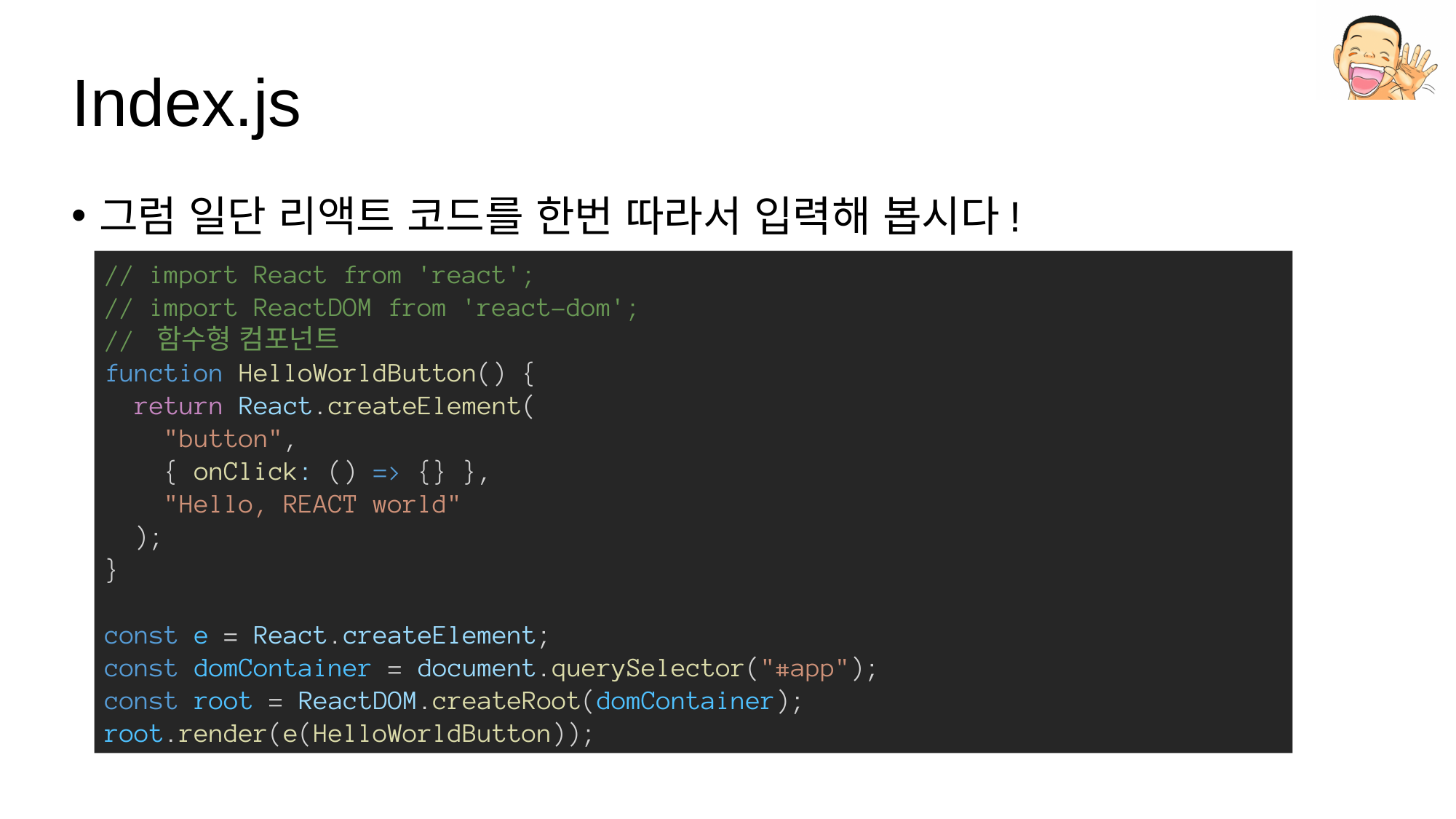

# Index.js
그럼 일단 리액트 코드를 한번 따라서 입력해 봅시다!
// import React from 'react';
// import ReactDOM from 'react-dom';
// 함수형 컴포넌트
function HelloWorldButton() {
  return React.createElement(
    "button",
    { onClick: () => {} },
    "Hello, REACT world"
  );
}
const e = React.createElement;
const domContainer = document.querySelector("#app");
const root = ReactDOM.createRoot(domContainer);
root.render(e(HelloWorldButton));